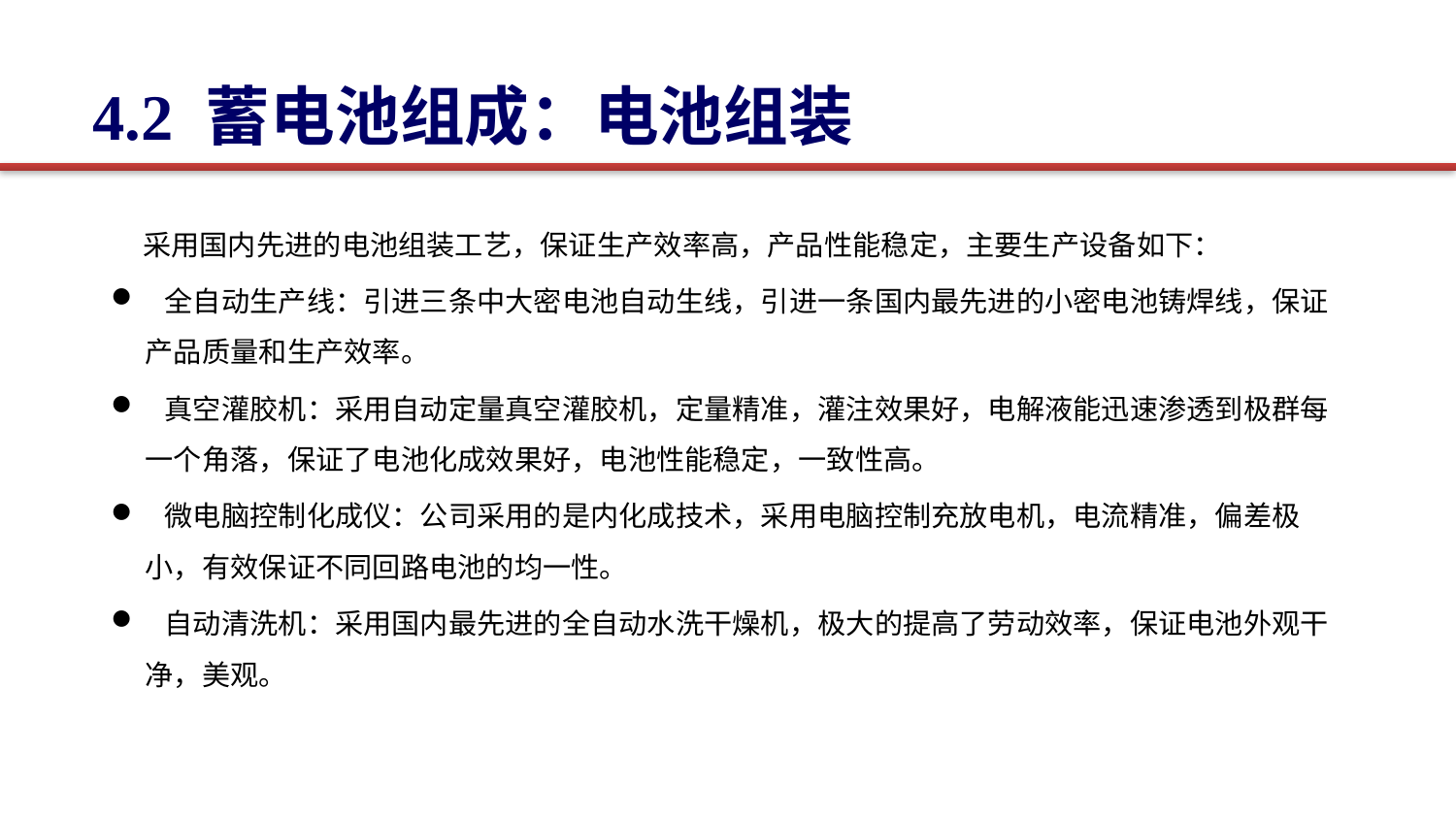

4.2 蓄电池组成：电池组装

    采用国内先进的电池组装工艺，保证生产效率高，产品性能稳定，主要生产设备如下：
  全自动生产线：引进三条中大密电池自动生线，引进一条国内最先进的小密电池铸焊线，保证产品质量和生产效率。
  真空灌胶机：采用自动定量真空灌胶机，定量精准，灌注效果好，电解液能迅速渗透到极群每一个角落，保证了电池化成效果好，电池性能稳定，一致性高。
  微电脑控制化成仪：公司采用的是内化成技术，采用电脑控制充放电机，电流精准，偏差极小，有效保证不同回路电池的均一性。
  自动清洗机：采用国内最先进的全自动水洗干燥机，极大的提高了劳动效率，保证电池外观干净，美观。